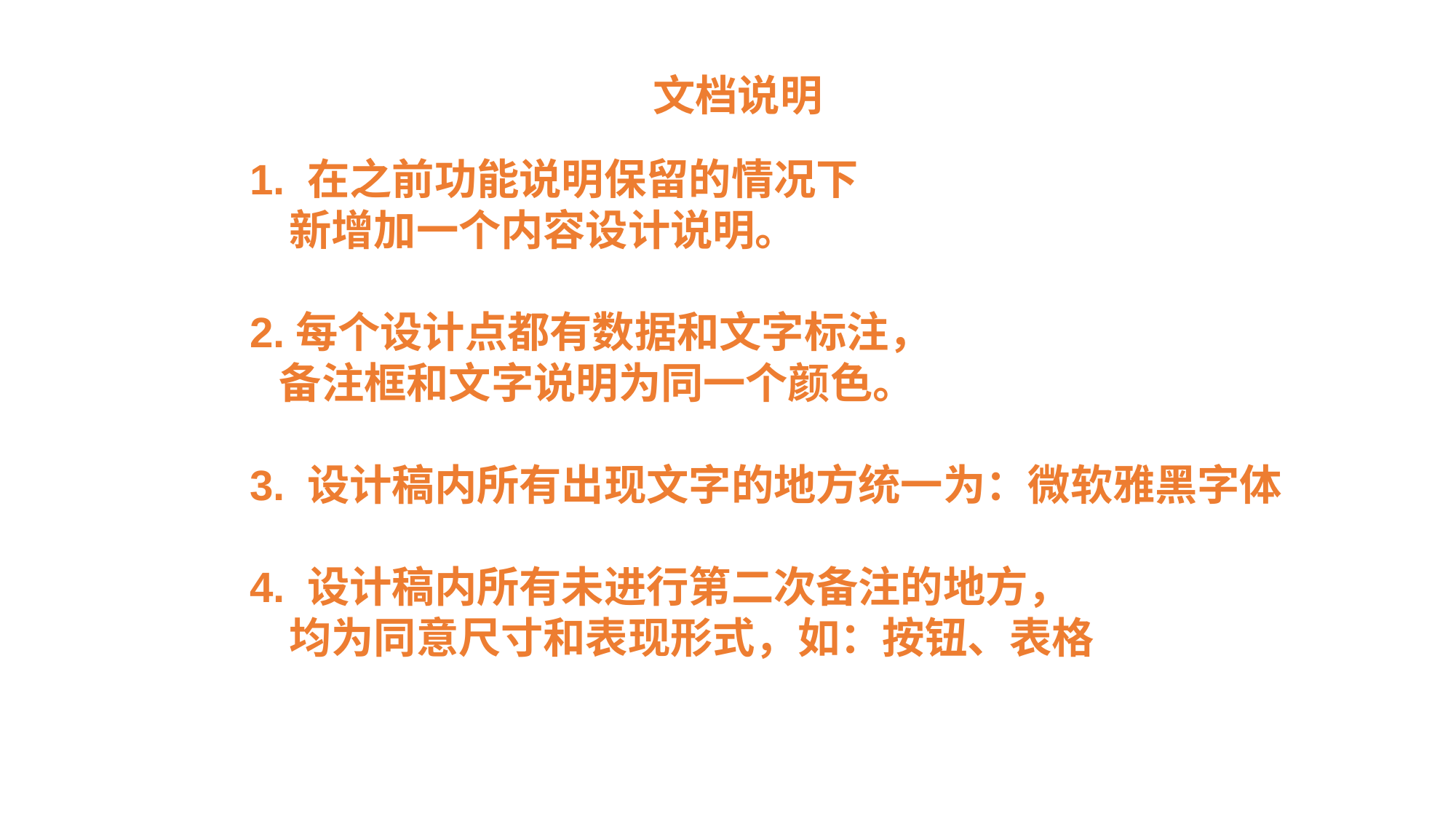

文档说明
1. 在之前功能说明保留的情况下
   新增加一个内容设计说明。

2.每个设计点都有数据和文字标注，
  备注框和文字说明为同一个颜色。

3. 设计稿内所有出现文字的地方统一为：微软雅黑字体

4. 设计稿内所有未进行第二次备注的地方，
   均为同意尺寸和表现形式，如：按钮、表格